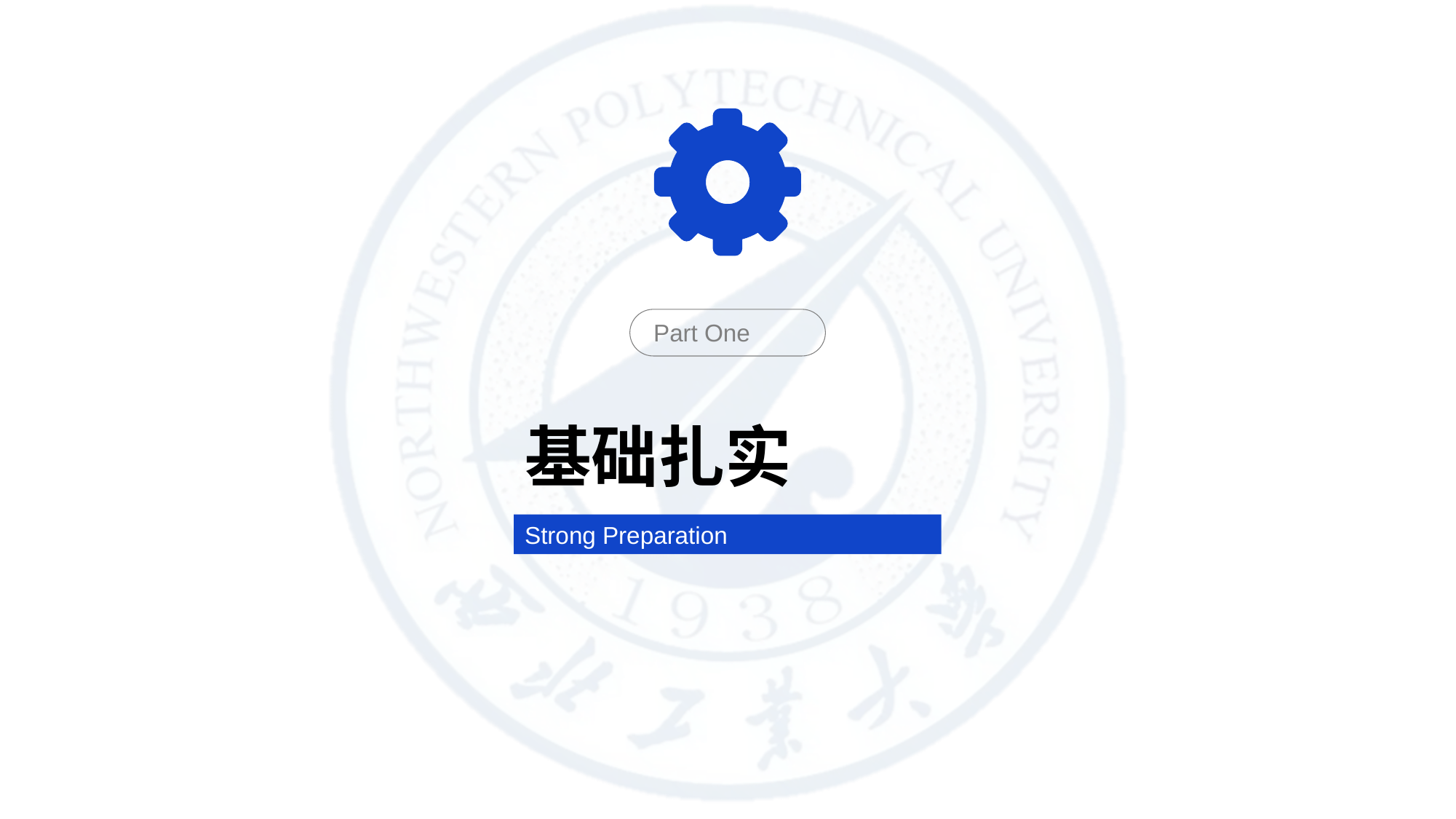

Part One
基础扎实
Strong Preparation
合作QQ： 243001978